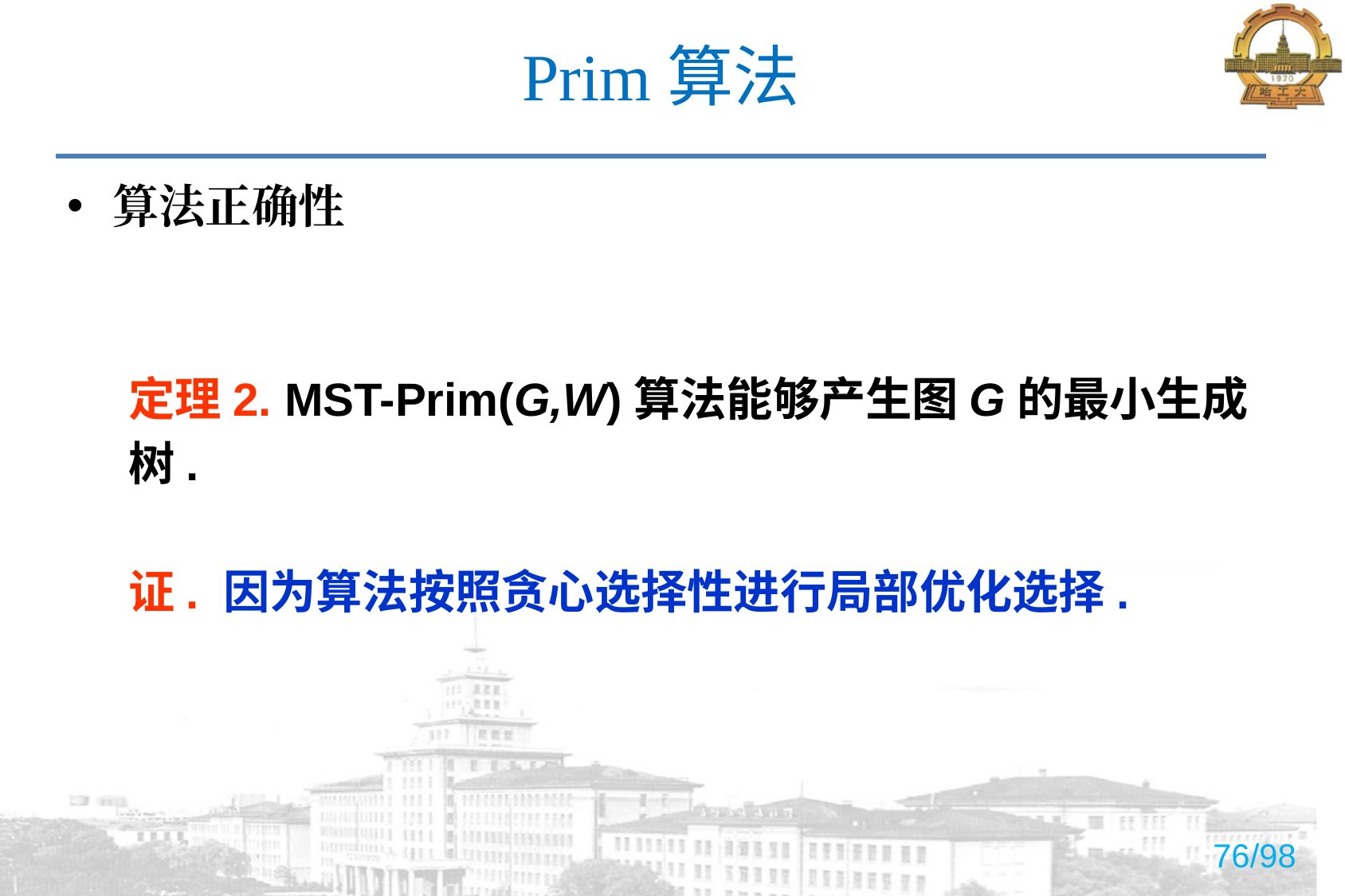

# Prim算法
算法正确性
定理2. MST-Prim(G,W)算法能够产生图G的最小生成树.

证. 因为算法按照贪心选择性进行局部优化选择.